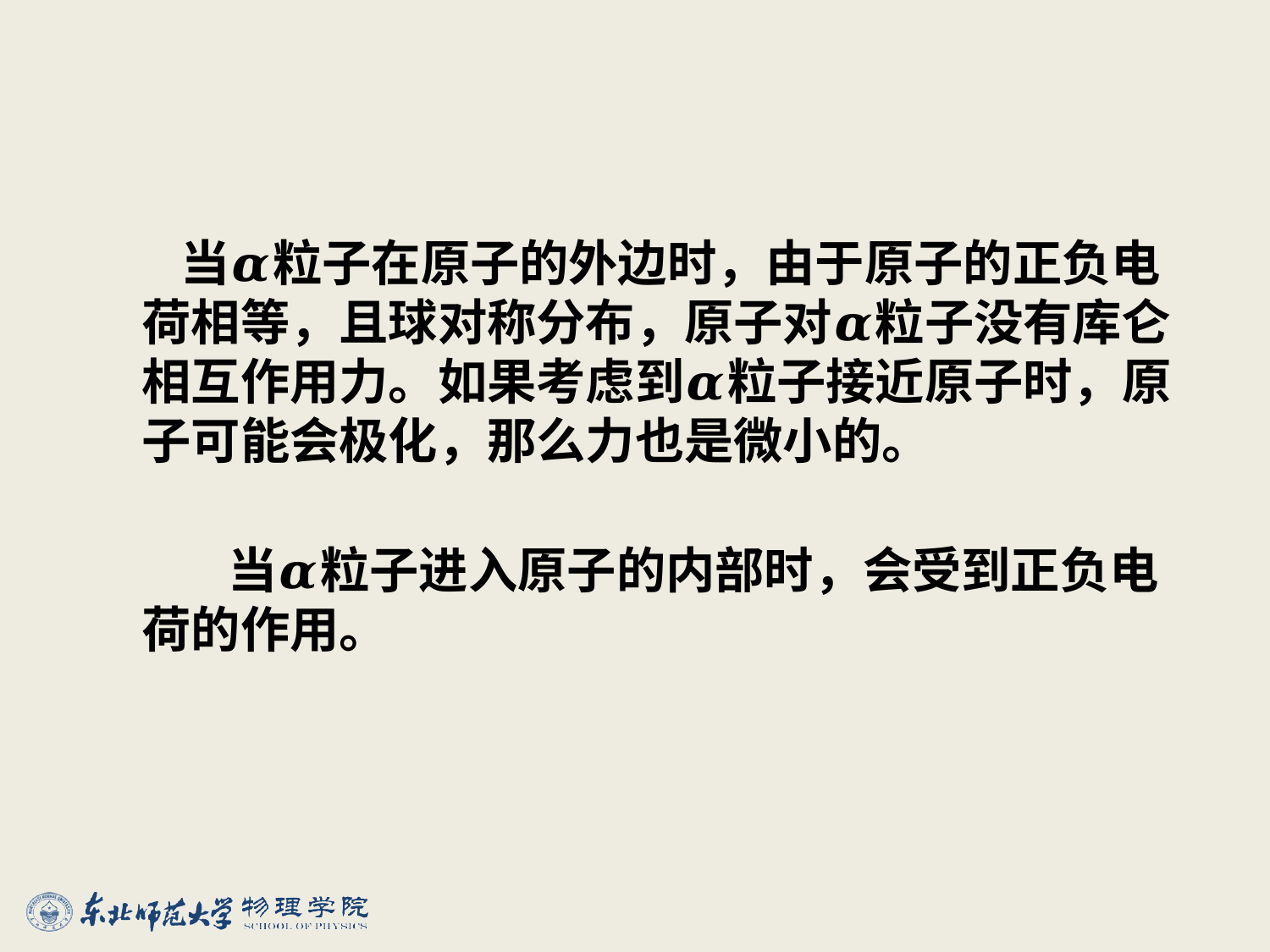

当𝜶粒子在原子的外边时，由于原子的正负电荷相等，且球对称分布，原子对𝜶粒子没有库仑相互作用力。如果考虑到𝜶粒子接近原子时，原子可能会极化，那么力也是微小的。

         当𝜶粒子进入原子的内部时，会受到正负电荷的作用。